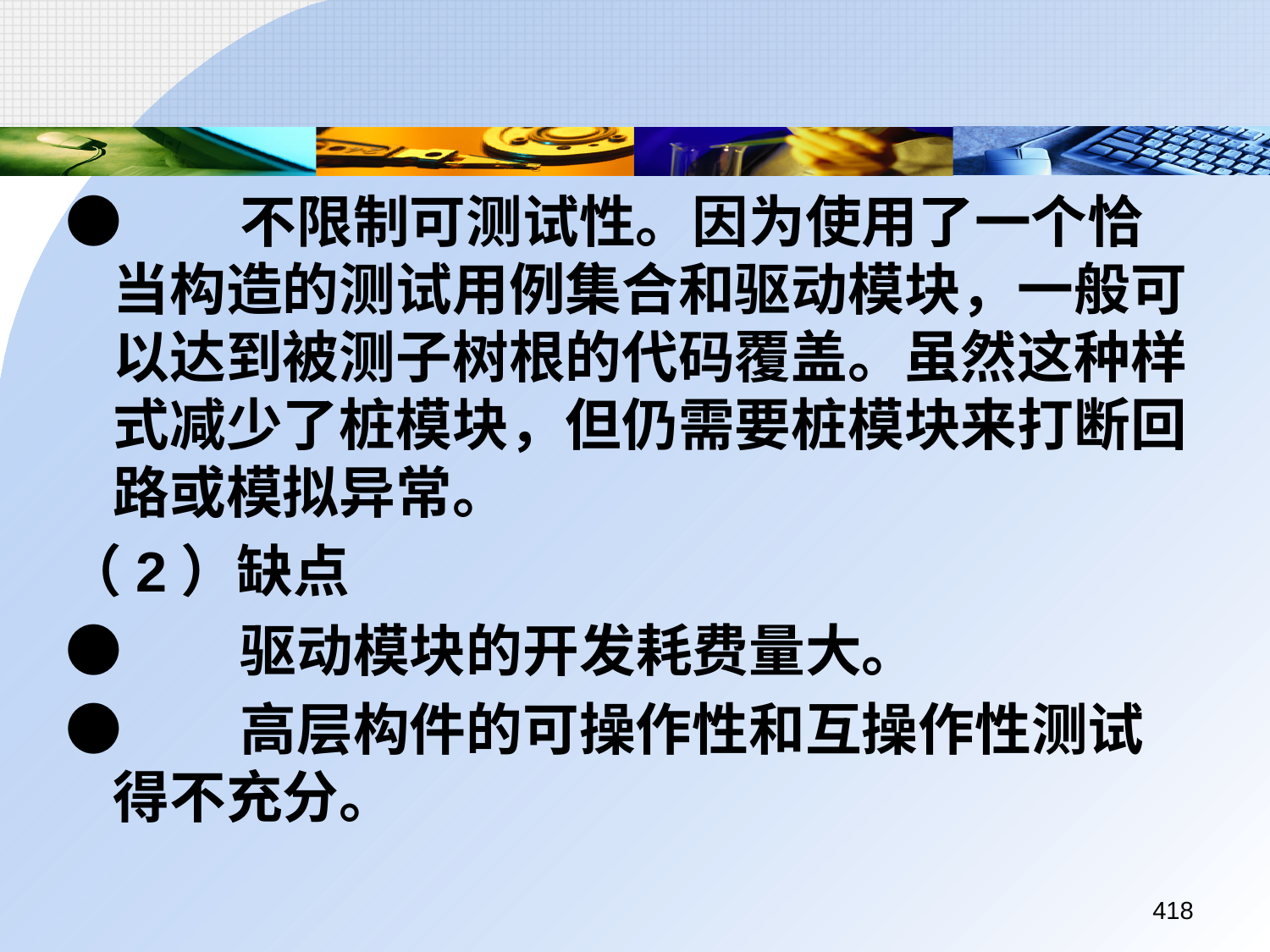

●	不限制可测试性。因为使用了一个恰当构造的测试用例集合和驱动模块，一般可以达到被测子树根的代码覆盖。虽然这种样式减少了桩模块，但仍需要桩模块来打断回路或模拟异常。
（2）缺点
●	驱动模块的开发耗费量大。
●	高层构件的可操作性和互操作性测试得不充分。

418